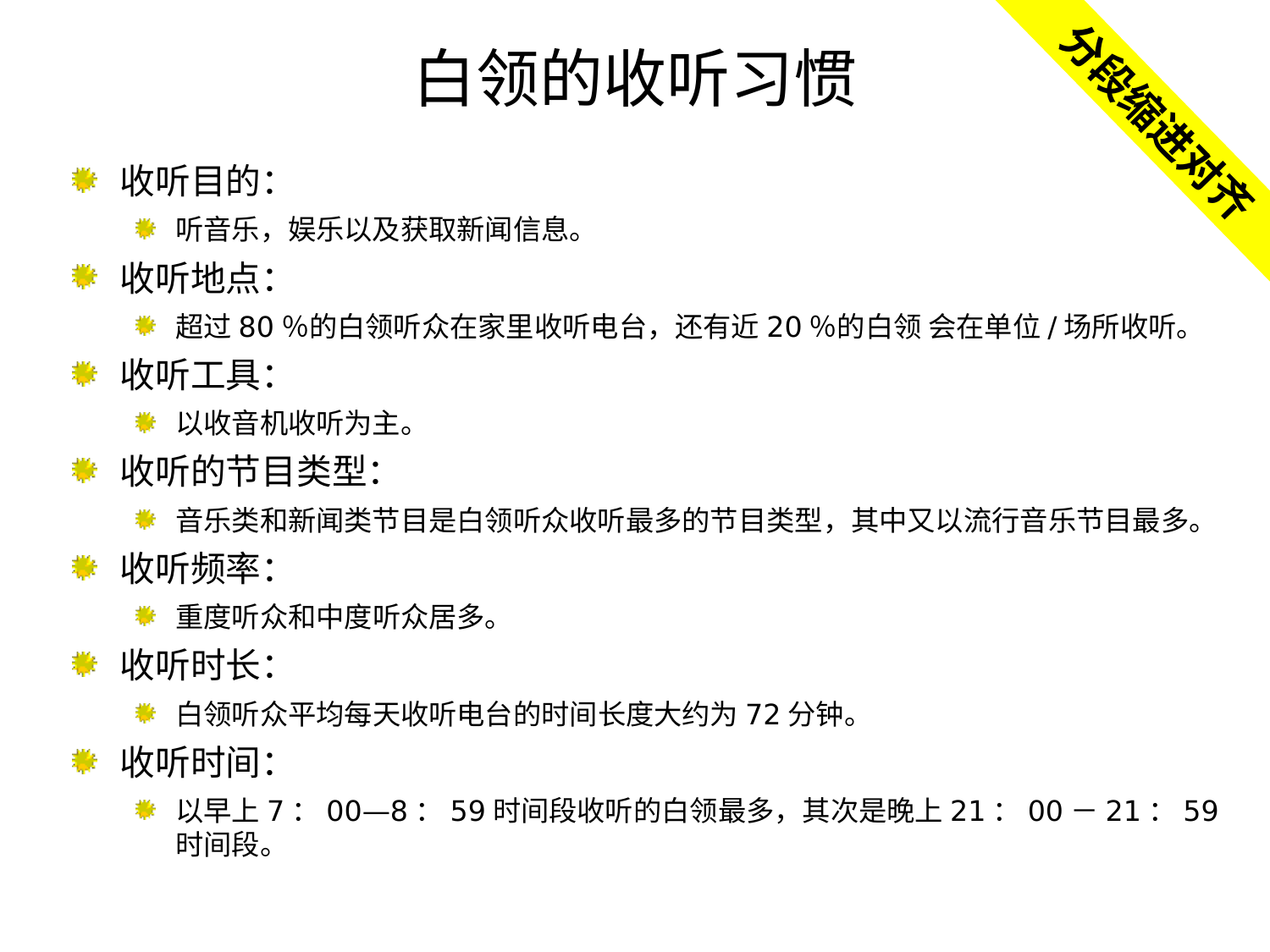

# 白领的收听习惯
分段缩进对齐
收听目的：
听音乐，娱乐以及获取新闻信息。
收听地点：
超过80％的白领听众在家里收听电台，还有近20％的白领 会在单位/场所收听。
收听工具：
以收音机收听为主。
收听的节目类型：
音乐类和新闻类节目是白领听众收听最多的节目类型，其中又以流行音乐节目最多。
收听频率：
重度听众和中度听众居多。
收听时长：
白领听众平均每天收听电台的时间长度大约为72分钟。
收听时间：
以早上7：00—8：59时间段收听的白领最多，其次是晚上21：00－21：59时间段。